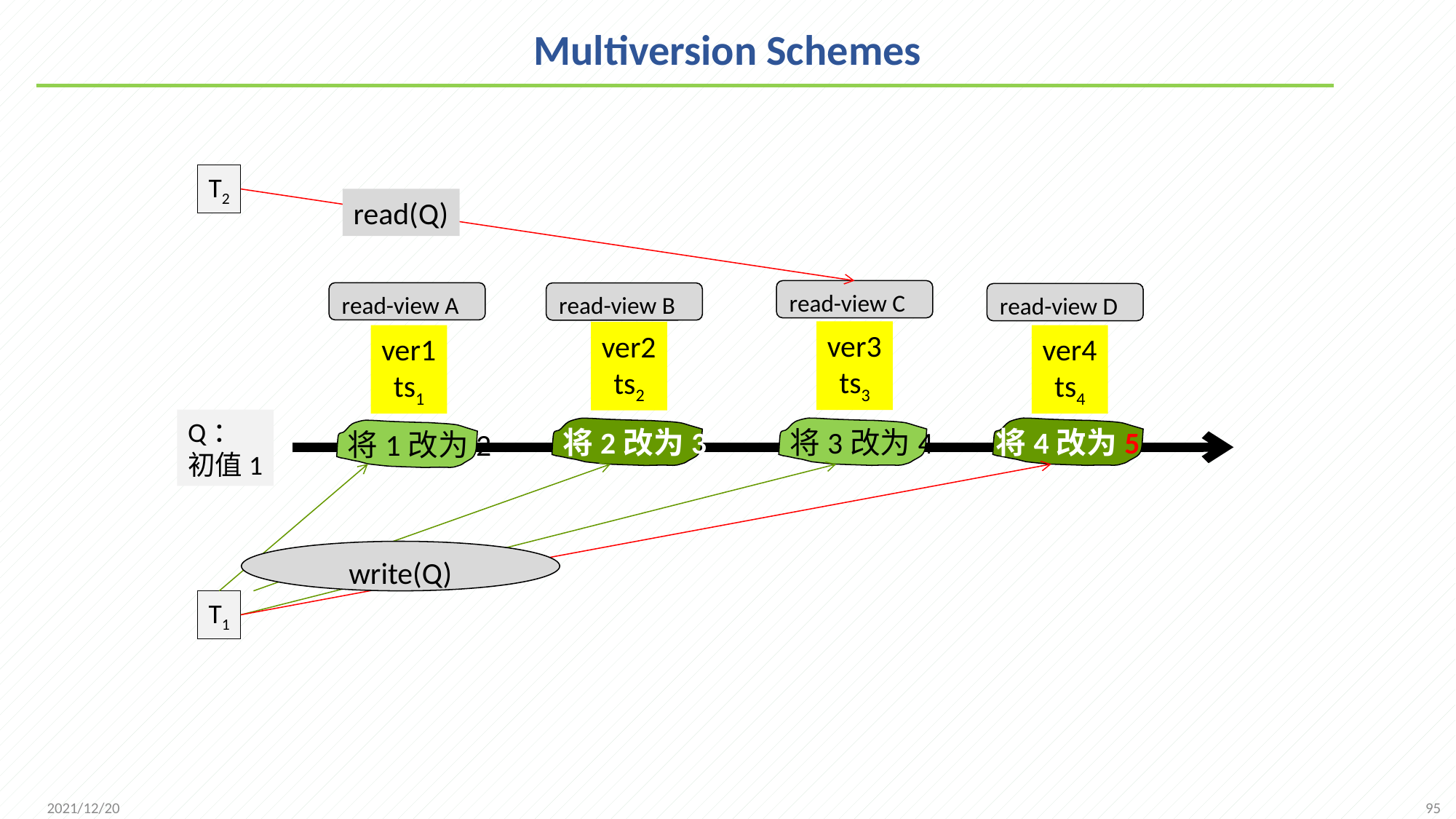

# Multiversion Schemes

T2
read(Q)
read-view C
read-view A
read-view B
read-view D
ver3
ts3
ver2
ts2
ver1
ts1
ver4
ts4
Q：
初值1
将3改为4
将4改为5
将2改为3
将1改为2
write(Q)
T1
95
2021/12/20